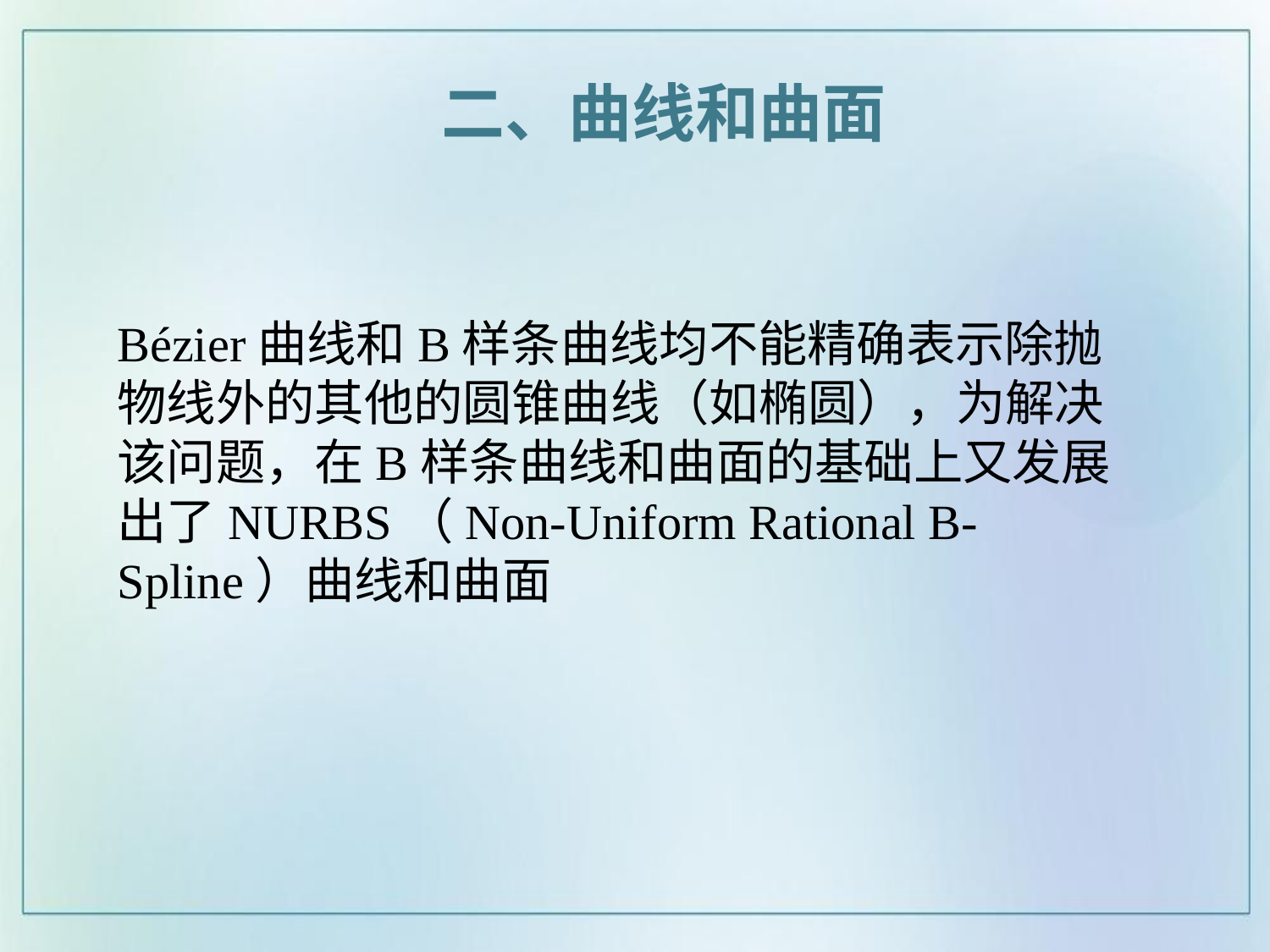

二、曲线和曲面
Bézier曲线和B样条曲线均不能精确表示除抛物线外的其他的圆锥曲线（如椭圆），为解决该问题，在B样条曲线和曲面的基础上又发展出了NURBS（Non-Uniform Rational B-Spline）曲线和曲面